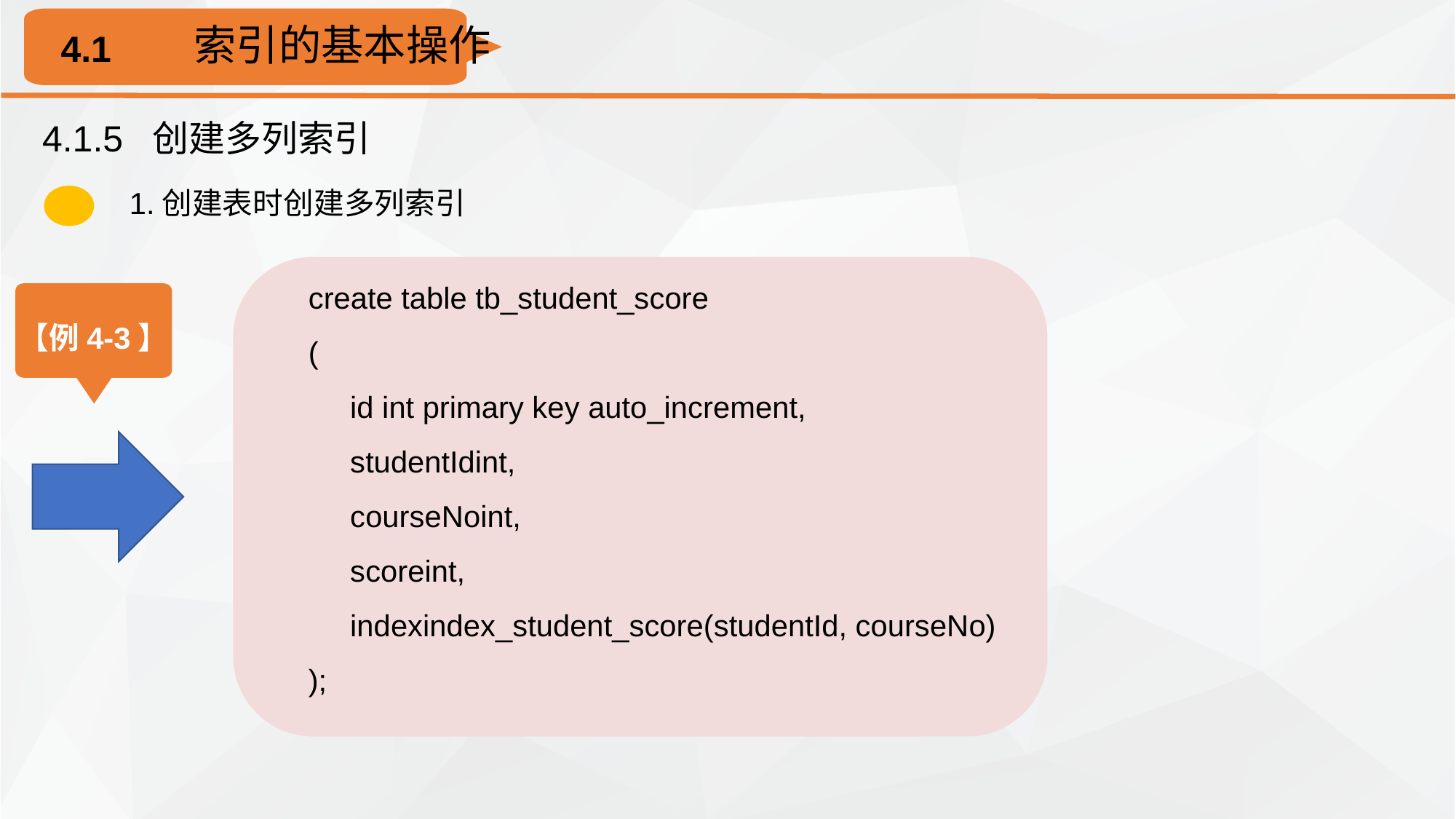

索引的基本操作
4.1
4.1.5  创建多列索引
1.创建表时创建多列索引

create table tb_student_score
(
     id int primary key auto_increment,
     studentIdint,
     courseNoint,
     scoreint,
     indexindex_student_score(studentId, courseNo)
);

【例4-3】